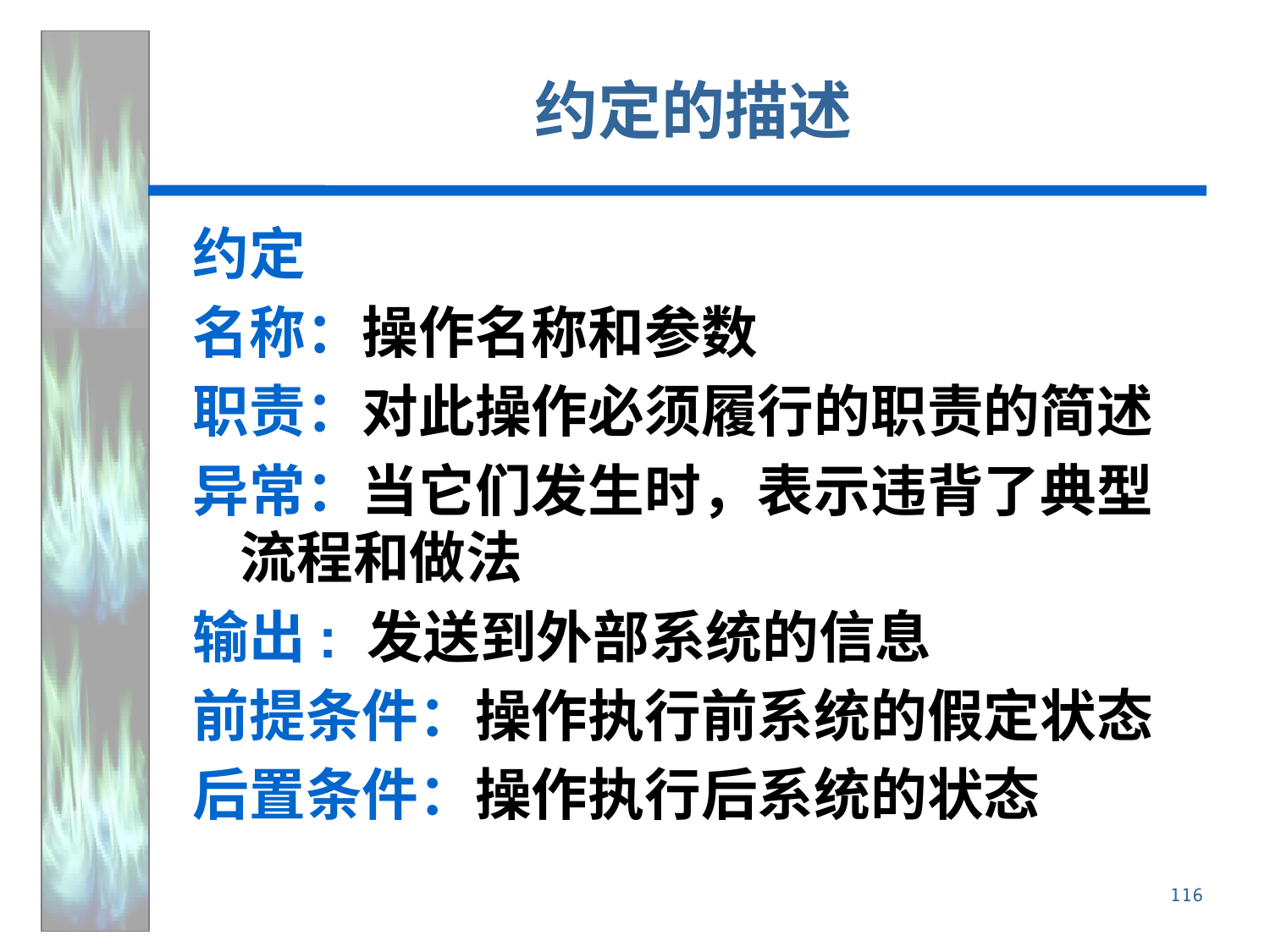

# 约定的描述
约定
名称：操作名称和参数
职责：对此操作必须履行的职责的简述
异常：当它们发生时，表示违背了典型流程和做法
输出: 发送到外部系统的信息
前提条件：操作执行前系统的假定状态
后置条件：操作执行后系统的状态

116